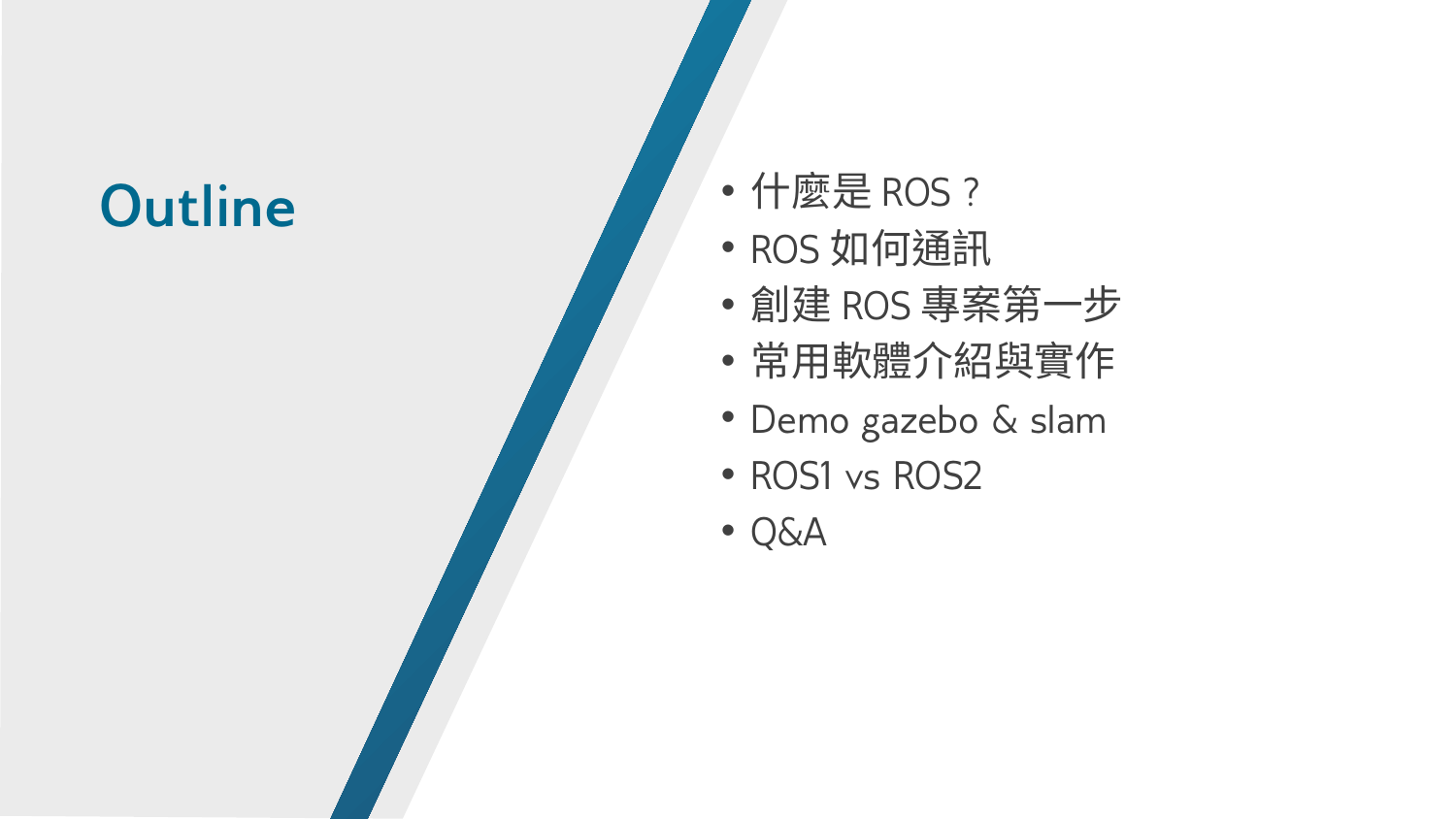

Outline
什麼是ROS ?
ROS如何通訊
創建ROS專案第一步
常用軟體介紹與實作
Demo gazebo & slam
ROS1 vs ROS2
Q&A